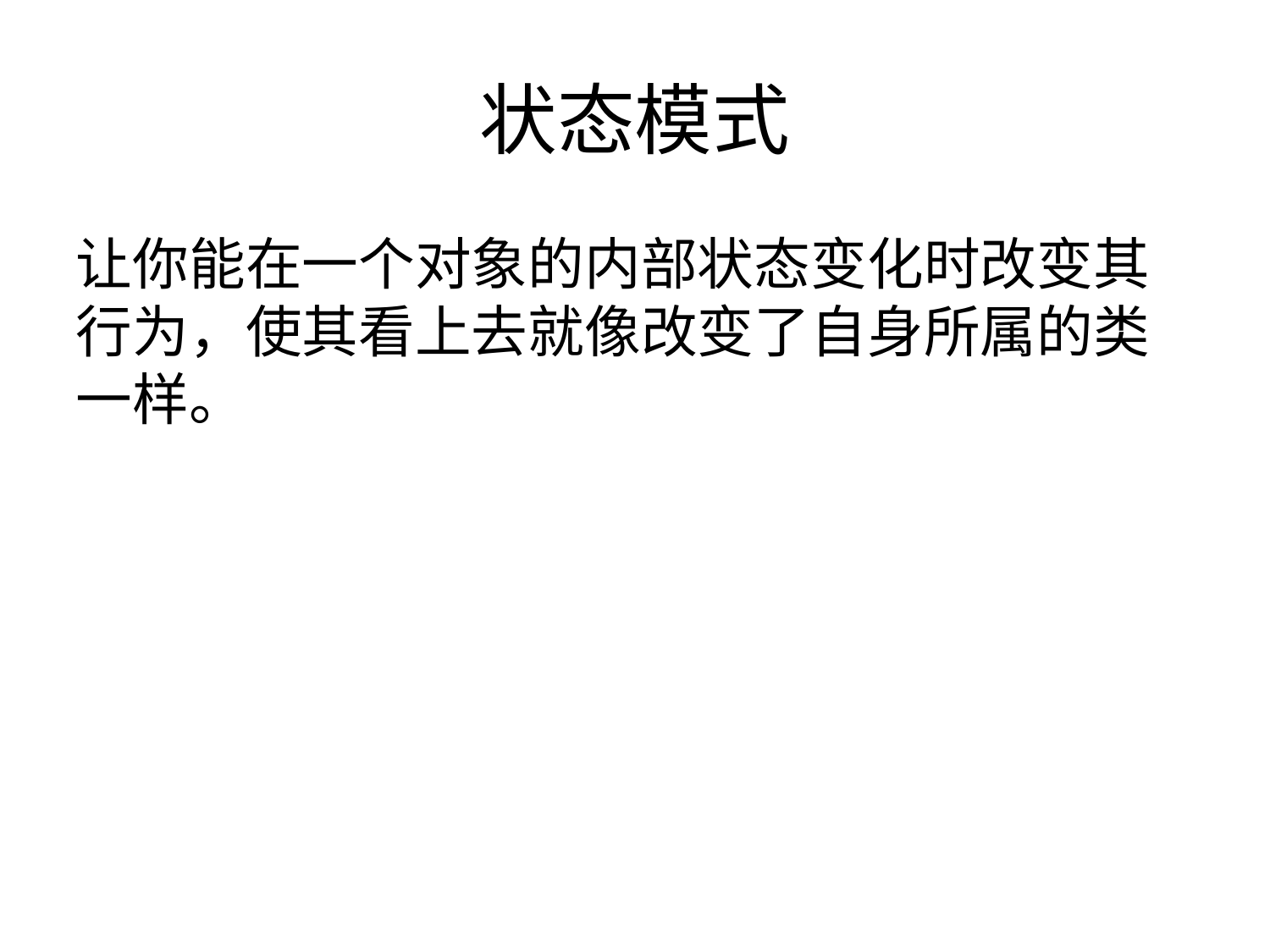

# 状态模式
让你能在一个对象的内部状态变化时改变其行为，使其看上去就像改变了自身所属的类一样。